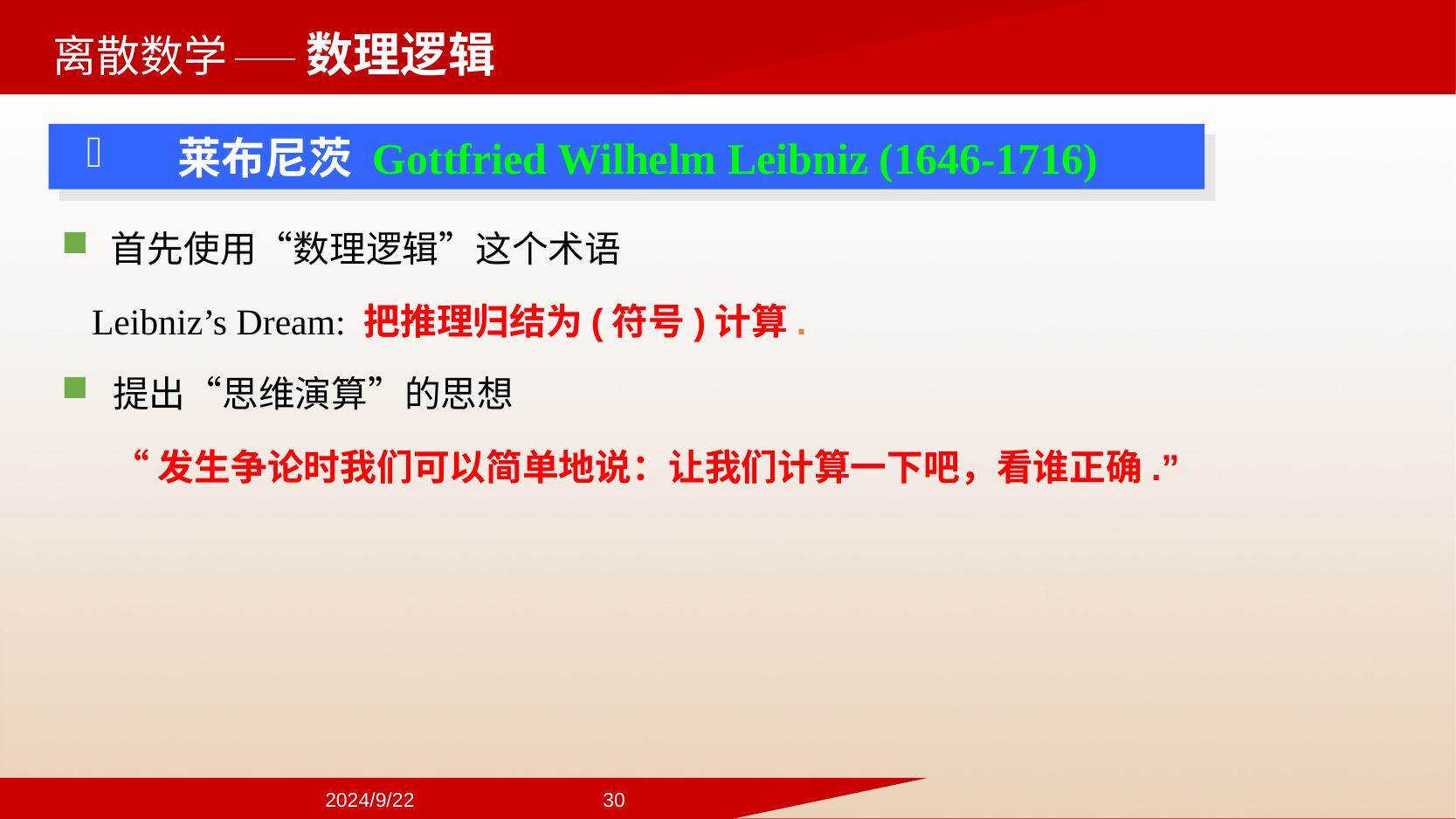

——数理逻辑
莱布尼茨 Gottfried Wilhelm Leibniz (1646-1716)
首先使用“数理逻辑”这个术语
   Leibniz’s Dream: 把推理归结为(符号)计算.
提出“思维演算”的思想
“发生争论时我们可以简单地说：让我们计算一下吧，看谁正确.”

2024/9/22
30